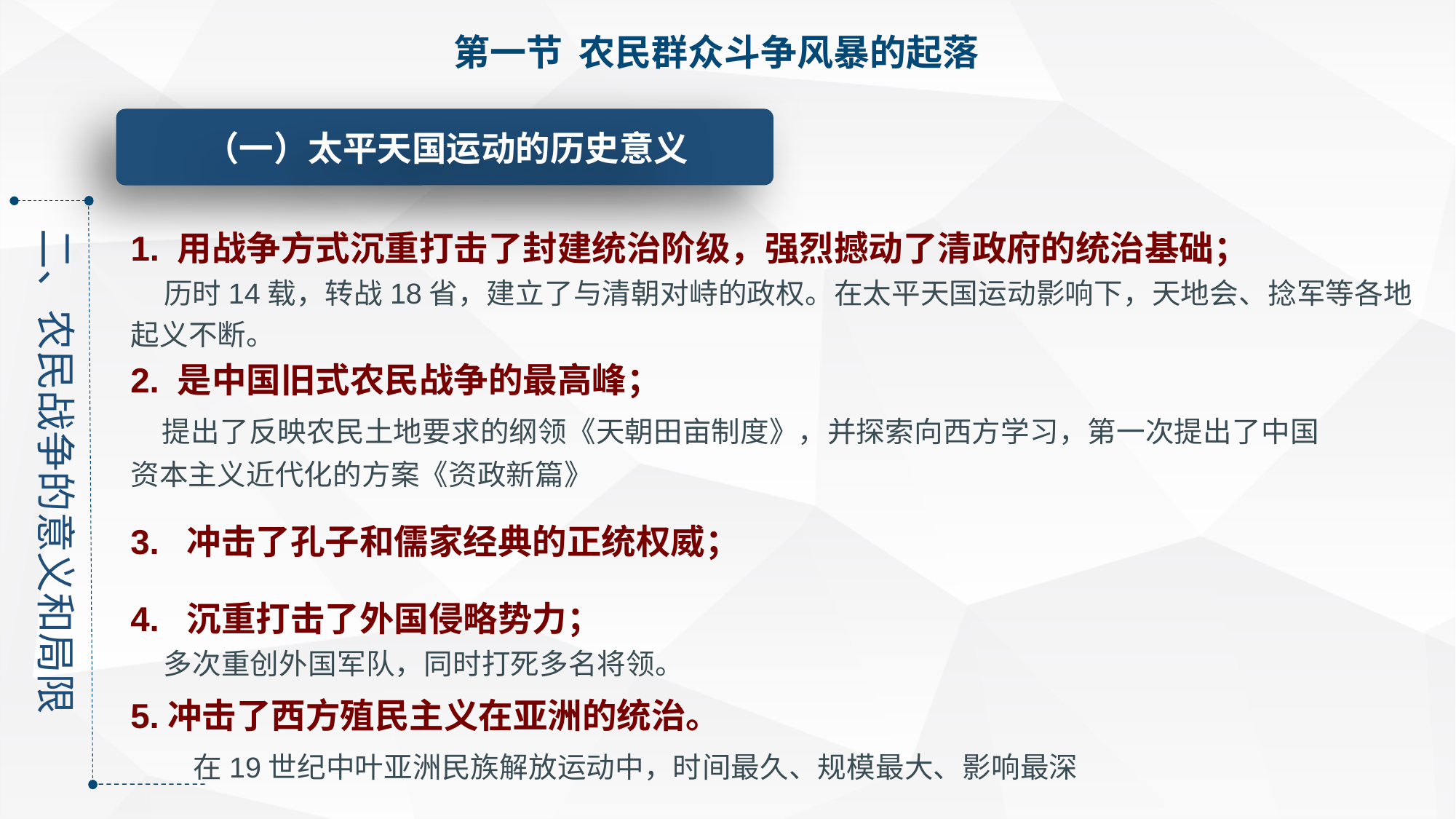

第一节  农民群众斗争风暴的起落

（一）太平天国运动的历史意义

1. 用战争方式沉重打击了封建统治阶级，强烈撼动了清政府的统治基础；
    历时14载，转战18省，建立了与清朝对峙的政权。在太平天国运动影响下，天地会、捻军等各地起义不断。
二、农民战争的意义和局限
2. 是中国旧式农民战争的最高峰；
   提出了反映农民土地要求的纲领《天朝田亩制度》，并探索向西方学习，第一次提出了中国资本主义近代化的方案《资政新篇》
3.  冲击了孔子和儒家经典的正统权威；
4.  沉重打击了外国侵略势力；
    多次重创外国军队，同时打死多名将领。
5.冲击了西方殖民主义在亚洲的统治。
       在19世纪中叶亚洲民族解放运动中，时间最久、规模最大、影响最深